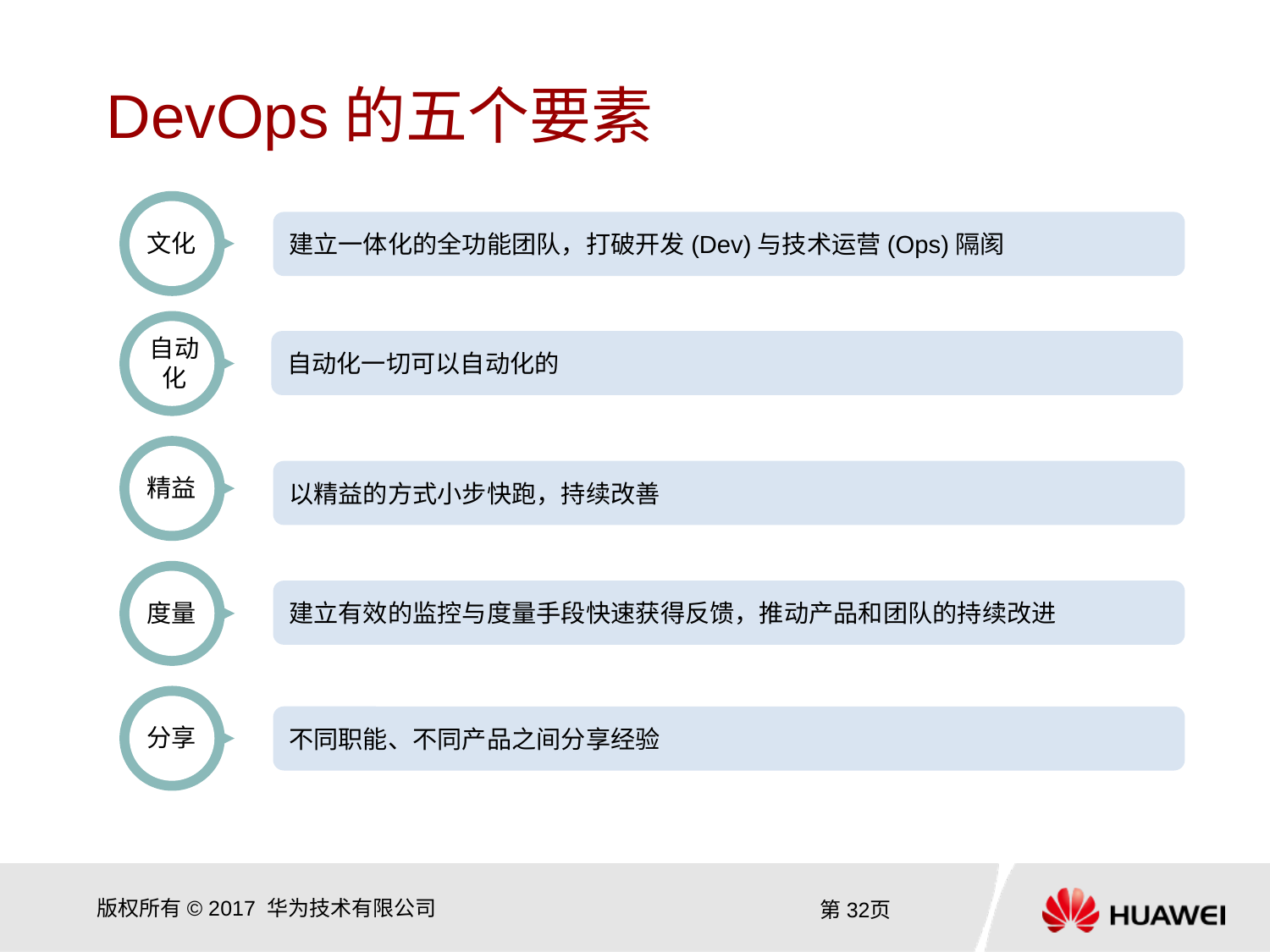

# DevOps的五个要素

文化

建⽴一体化的全功能团队，打破开发(Dev)与技术运营(Ops)隔阂

自动化

自动化一切可以自动化的

精益

以精益的⽅式⼩步快跑，持续改善

度量

建⽴有效的监控与度量手段快速获得反馈，推动产品和团队的持续改进

分享

不同职能、不同产品之间分享经验